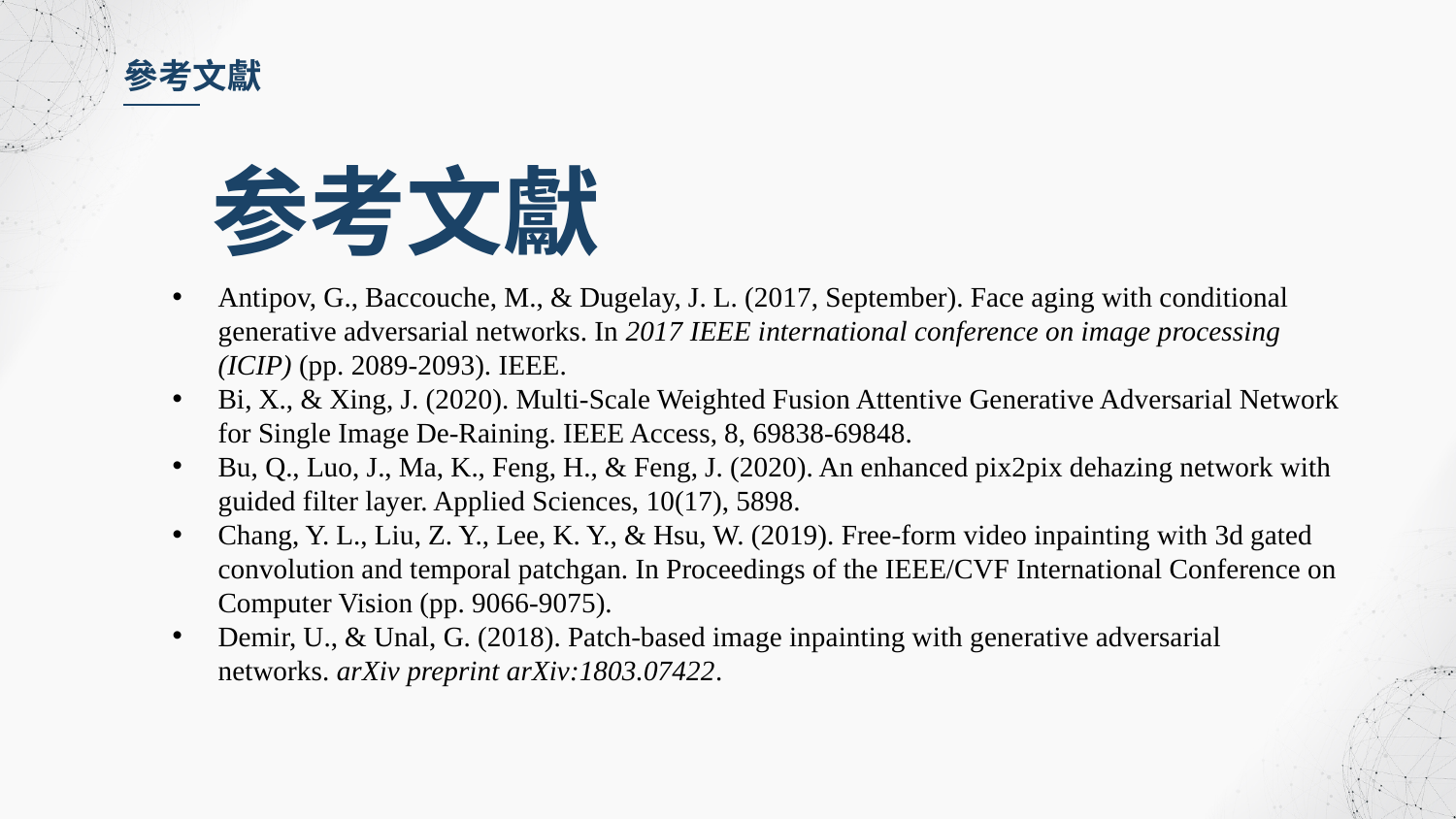

參考文獻
参考文獻
Antipov, G., Baccouche, M., & Dugelay, J. L. (2017, September). Face aging with conditional generative adversarial networks. In 2017 IEEE international conference on image processing (ICIP) (pp. 2089-2093). IEEE.
Bi, X., & Xing, J. (2020). Multi-Scale Weighted Fusion Attentive Generative Adversarial Network for Single Image De-Raining. IEEE Access, 8, 69838-69848.
Bu, Q., Luo, J., Ma, K., Feng, H., & Feng, J. (2020). An enhanced pix2pix dehazing network with guided filter layer. Applied Sciences, 10(17), 5898.
Chang, Y. L., Liu, Z. Y., Lee, K. Y., & Hsu, W. (2019). Free-form video inpainting with 3d gated convolution and temporal patchgan. In Proceedings of the IEEE/CVF International Conference on Computer Vision (pp. 9066-9075).
Demir, U., & Unal, G. (2018). Patch-based image inpainting with generative adversarial networks. arXiv preprint arXiv:1803.07422.